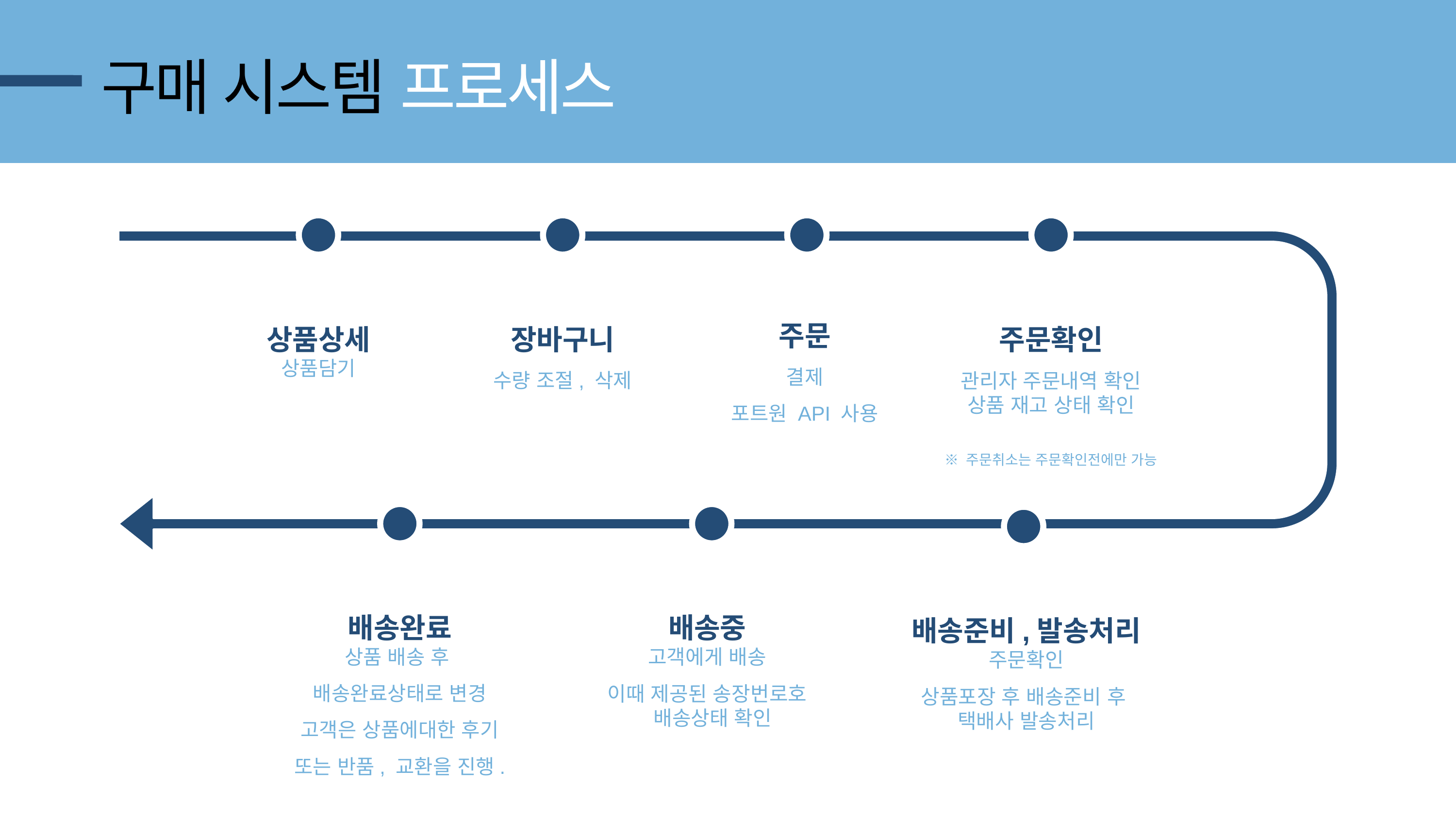

구매 시스템 프로세스

상품상세
상품담기

장바구니
수량 조절, 삭제

주문
결제
포트원 API 사용

주문확인
관리자 주문내역 확인
상품 재고 상태 확인
※ 주문취소는 주문확인전에만 가능

배송완료
상품 배송 후
배송완료상태로 변경
고객은 상품에대한 후기
또는 반품, 교환을 진행.

배송중
고객에게 배송
이때 제공된 송장번로호
 배송상태 확인

배송준비,발송처리
주문확인
상품포장 후 배송준비 후
택배사 발송처리